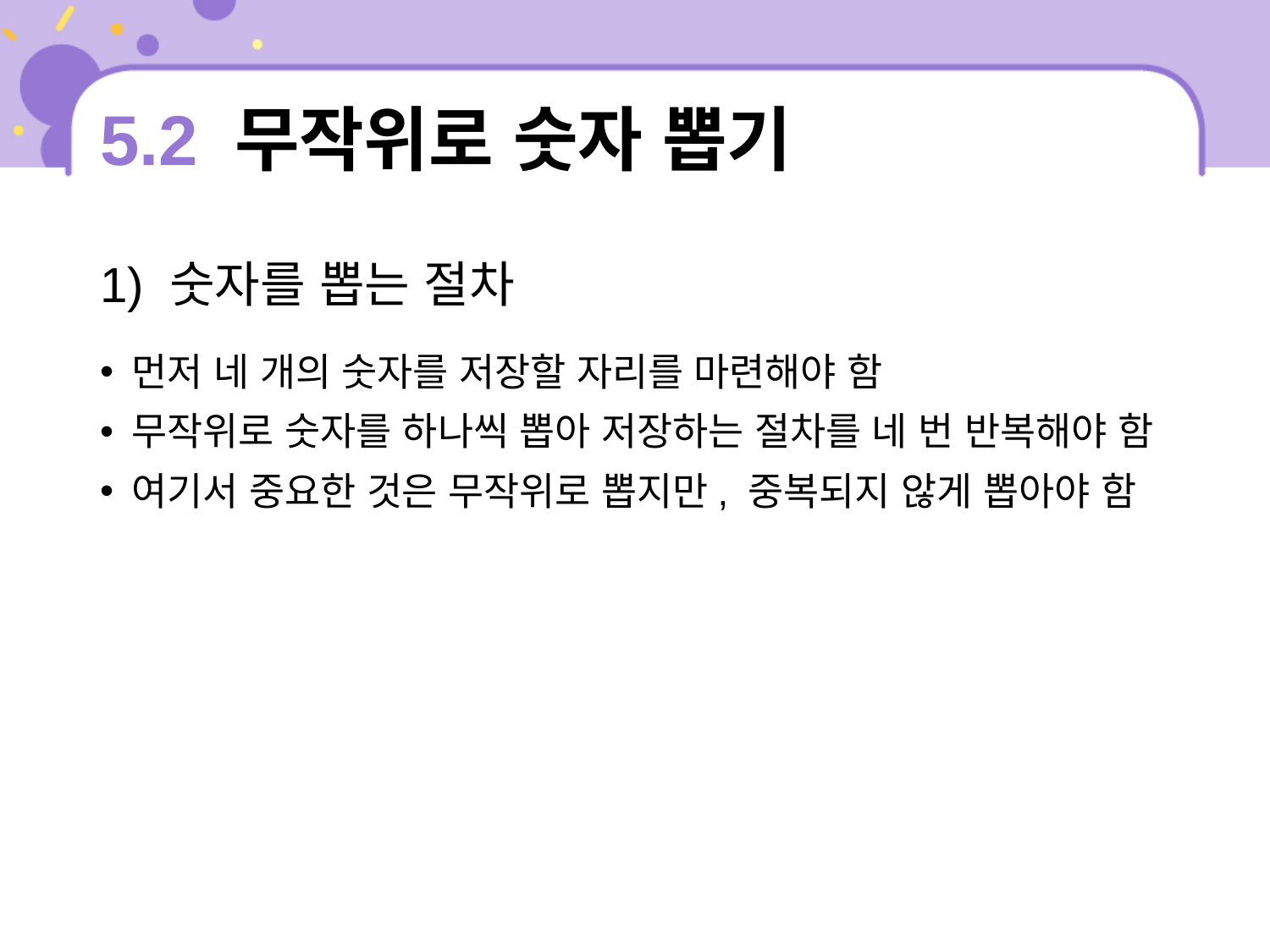

# 5.2 무작위로 숫자 뽑기
1) 숫자를 뽑는 절차
먼저 네 개의 숫자를 저장할 자리를 마련해야 함
무작위로 숫자를 하나씩 뽑아 저장하는 절차를 네 번 반복해야 함
여기서 중요한 것은 무작위로 뽑지만, 중복되지 않게 뽑아야 함